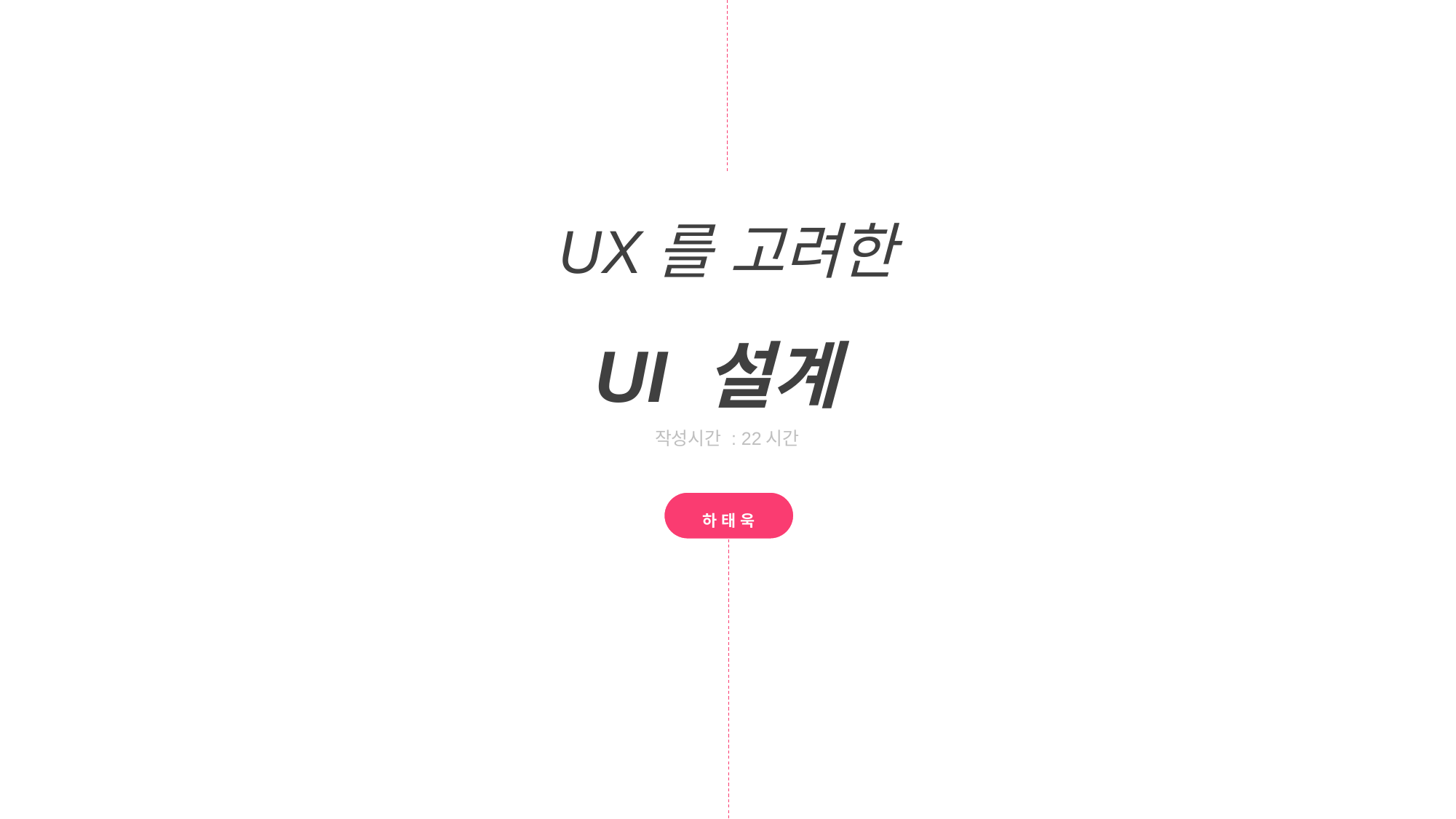

UX를 고려한
UI 설계
작성시간 : 22시간
하 태 욱